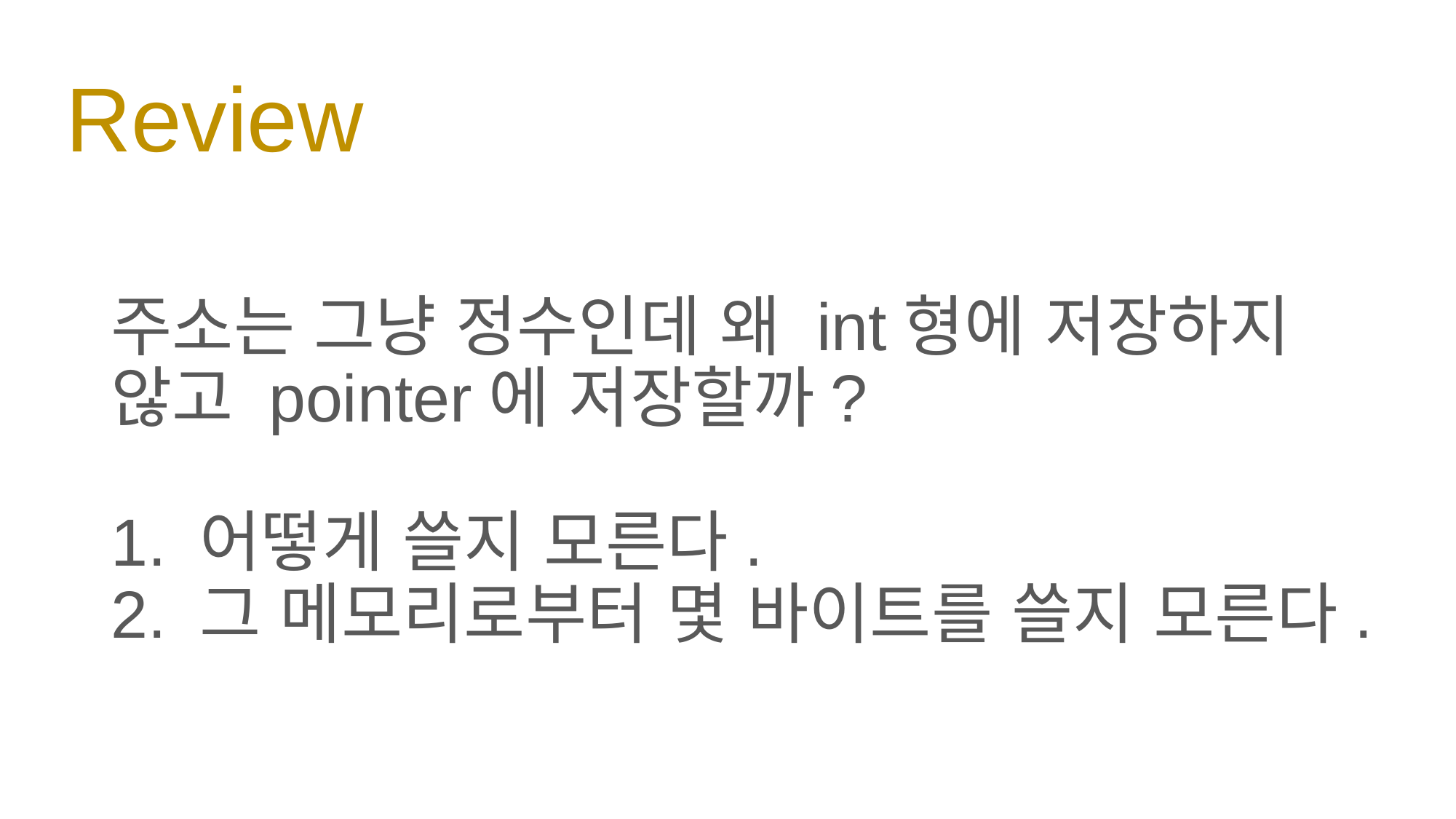

# Review
주소는 그냥 정수인데 왜 int형에 저장하지 않고 pointer에 저장할까?

어떻게 쓸지 모른다.
그 메모리로부터 몇 바이트를 쓸지 모른다.